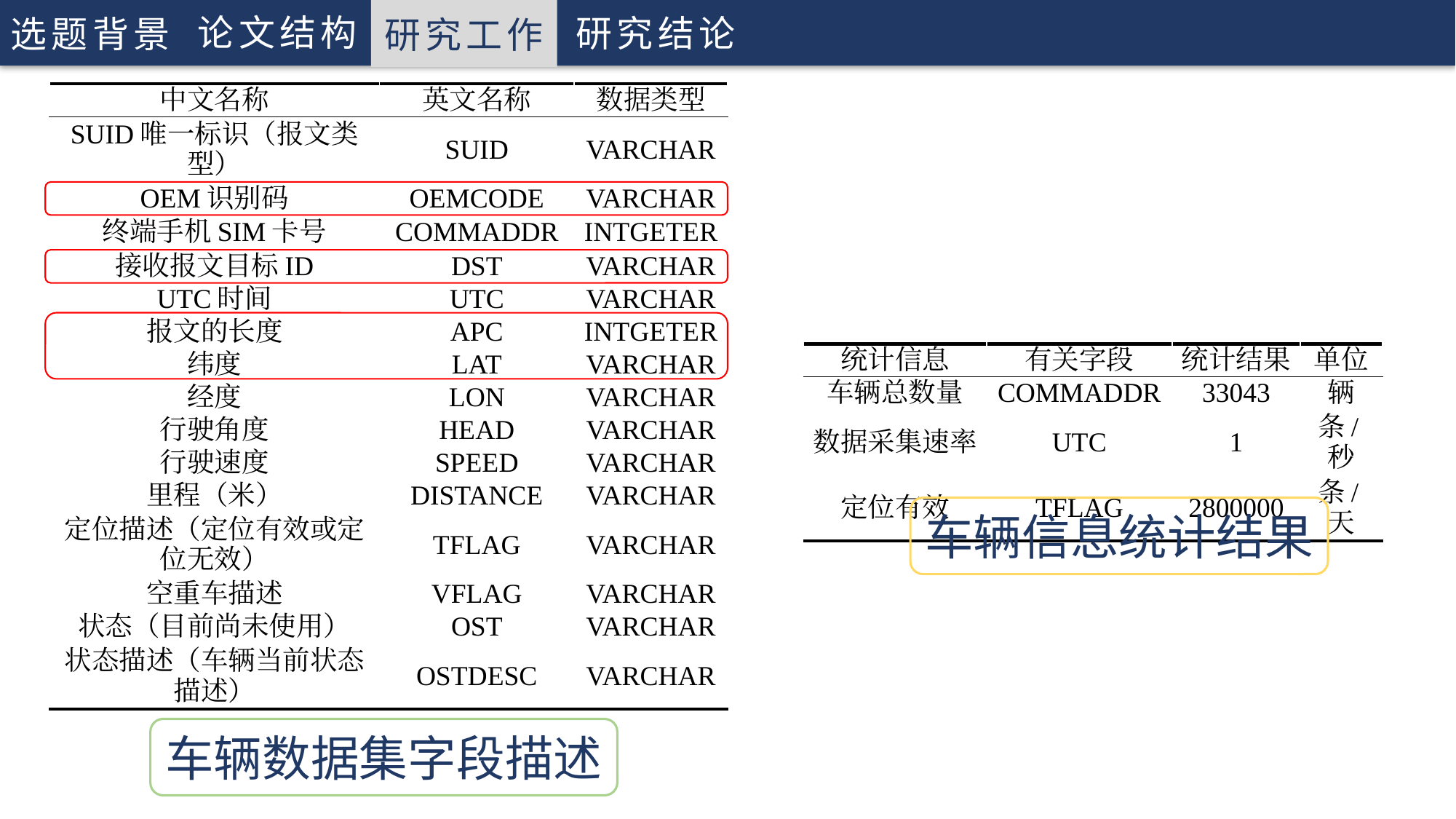

研究工作
论文结构
研究工作
研究结论
选题背景
选题背景
研究工作
研究结论

| 中文名称 | 英文名称 | 数据类型 |
| --- | --- | --- |
| SUID唯一标识（报文类型） | SUID | VARCHAR |
| OEM识别码 | OEMCODE | VARCHAR |
| 终端手机SIM卡号 | COMMADDR | INTGETER |
| 接收报文目标ID | DST | VARCHAR |
| UTC时间 | UTC | VARCHAR |
| 报文的长度 | APC | INTGETER |
| 纬度 | LAT | VARCHAR |
| 经度 | LON | VARCHAR |
| 行驶角度 | HEAD | VARCHAR |
| 行驶速度 | SPEED | VARCHAR |
| 里程（米） | DISTANCE | VARCHAR |
| 定位描述（定位有效或定位无效） | TFLAG | VARCHAR |
| 空重车描述 | VFLAG | VARCHAR |
| 状态（目前尚未使用） | OST | VARCHAR |
| 状态描述（车辆当前状态描述） | OSTDESC | VARCHAR |

| 统计信息 | 有关字段 | 统计结果 | 单位 |
| --- | --- | --- | --- |
| 车辆总数量 | COMMADDR | 33043 | 辆 |
| 数据采集速率 | UTC | 1 | 条/秒 |
| 定位有效 | TFLAG | 2800000 | 条/天 |
车辆信息统计结果
车辆数据集字段描述